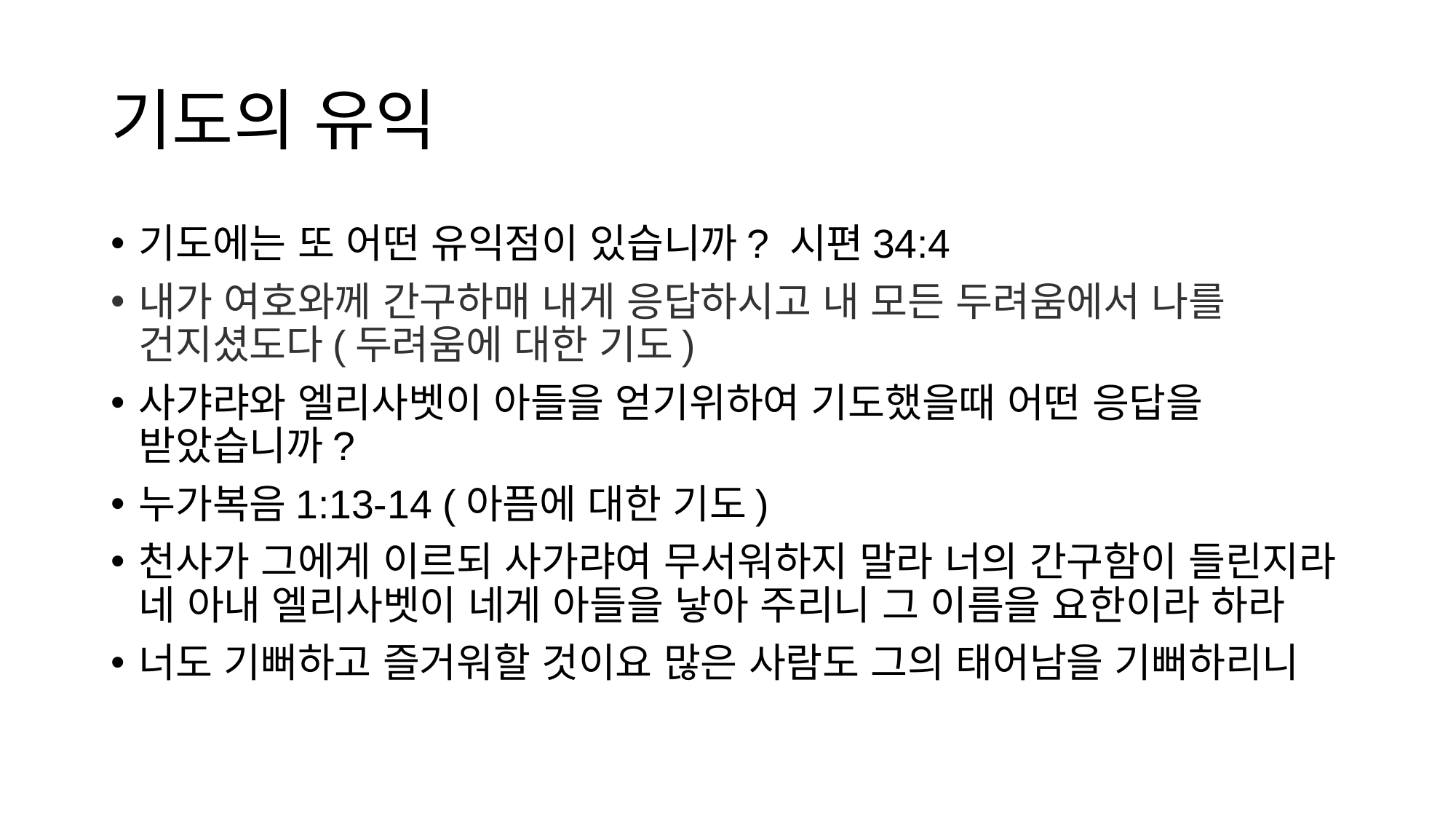

# 기도의 유익
기도에는 또 어떤 유익점이 있습니까? 시편34:4
내가 여호와께 간구하매 내게 응답하시고 내 모든 두려움에서 나를 건지셨도다(두려움에 대한 기도)
사갸랴와 엘리사벳이 아들을 얻기위하여 기도했을때 어떤 응답을 받았습니까?
누가복음1:13-14 (아픔에 대한 기도)
천사가 그에게 이르되 사가랴여 무서워하지 말라 너의 간구함이 들린지라 네 아내 엘리사벳이 네게 아들을 낳아 주리니 그 이름을 요한이라 하라
너도 기뻐하고 즐거워할 것이요 많은 사람도 그의 태어남을 기뻐하리니